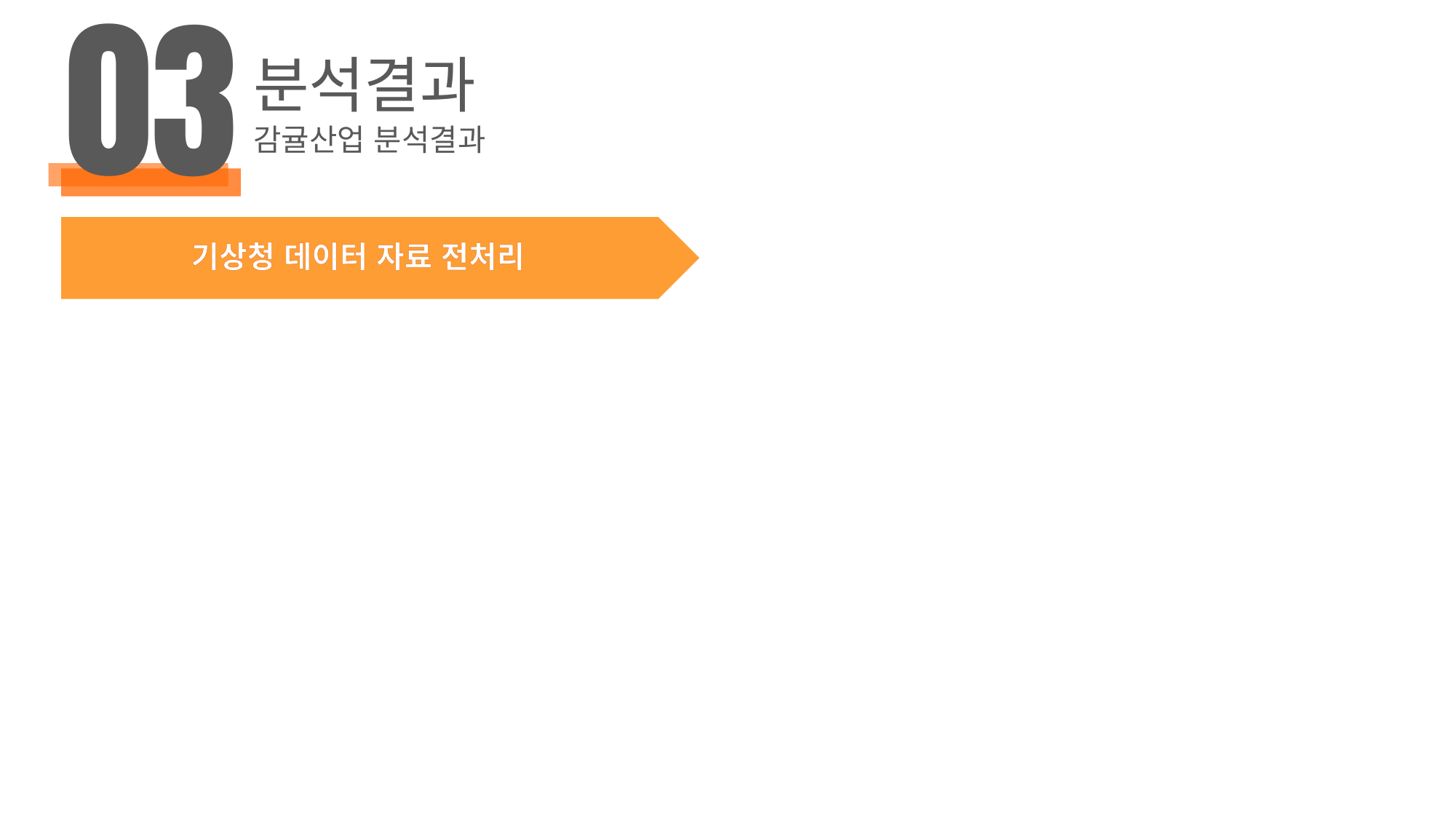

03
분석결과

감귤산업 분석결과

기상청 데이터 자료 전처리